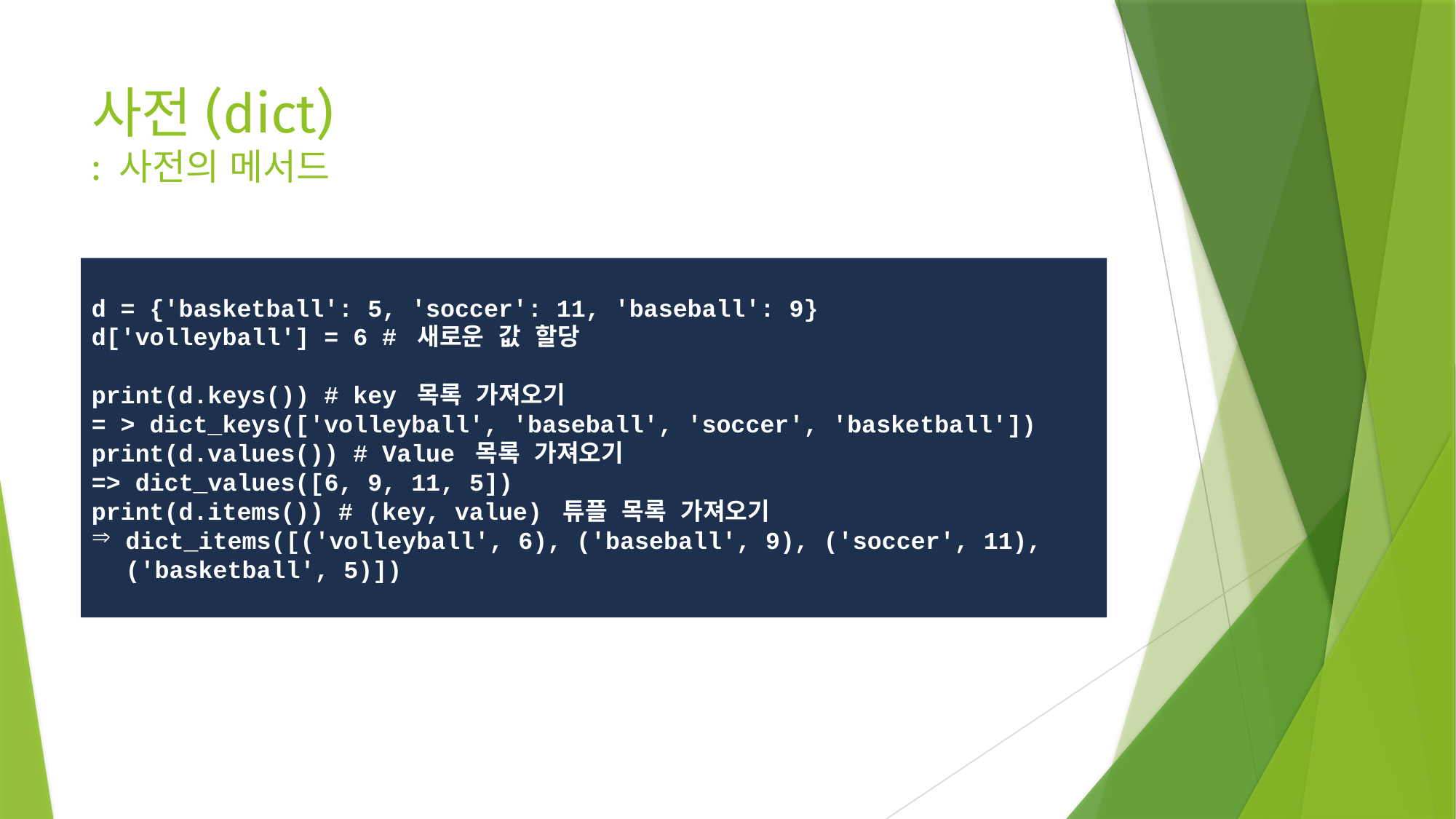

# 사전(dict) : 사전의 메서드

d = {'basketball': 5, 'soccer': 11, 'baseball': 9}
d['volleyball'] = 6 # 새로운 값 할당
print(d.keys()) # key 목록 가져오기
= > dict_keys(['volleyball', 'baseball', 'soccer', 'basketball'])
print(d.values()) # Value 목록 가져오기
=> dict_values([6, 9, 11, 5])
print(d.items()) # (key, value) 튜플 목록 가져오기
dict_items([('volleyball', 6), ('baseball', 9), ('soccer', 11), ('basketball', 5)])